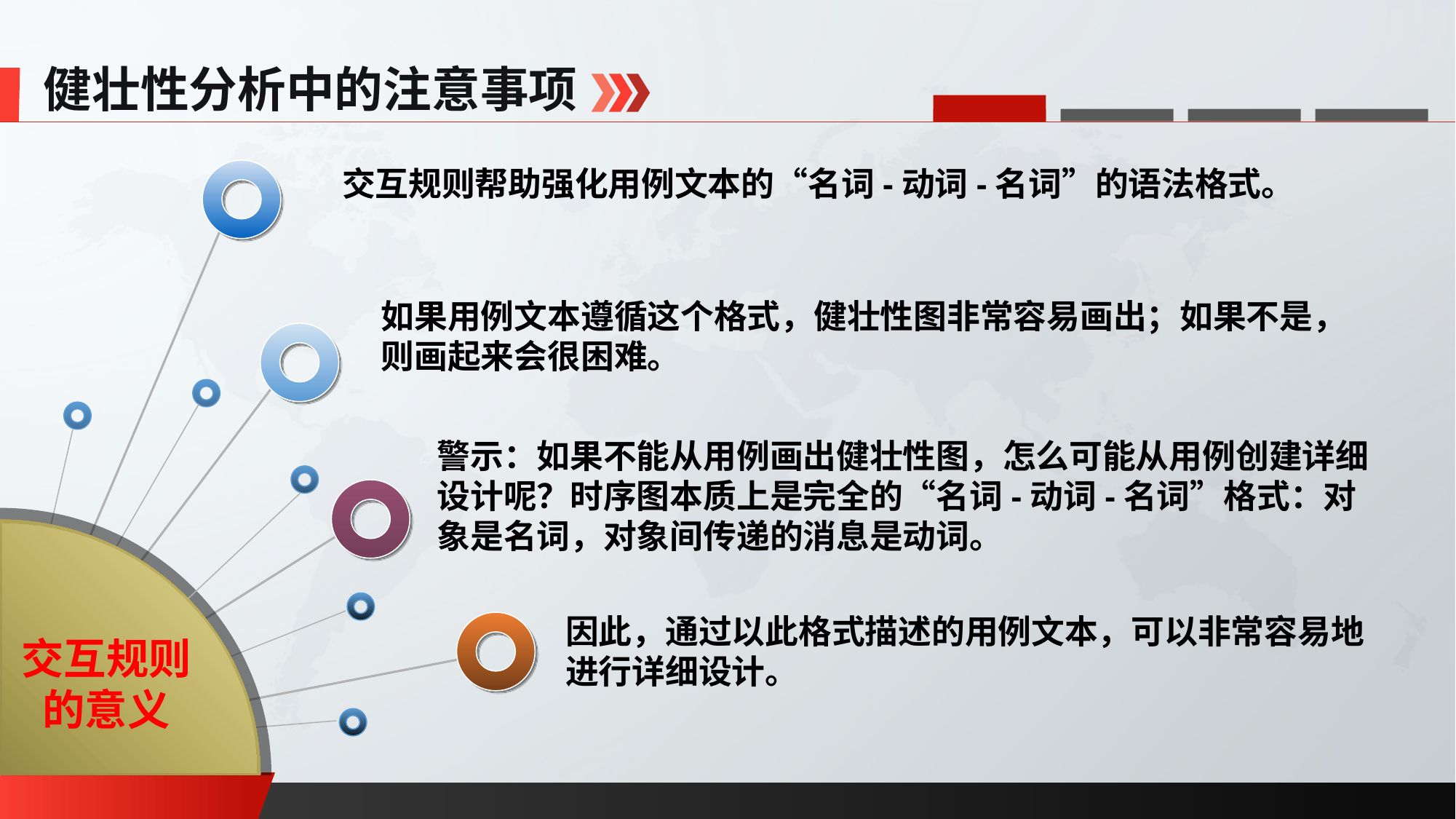

健壮性分析中的注意事项

交互规则帮助强化用例文本的“名词-动词-名词”的语法格式。

如果用例文本遵循这个格式，健壮性图非常容易画出；如果不是，则画起来会很困难。

警示：如果不能从用例画出健壮性图，怎么可能从用例创建详细设计呢？时序图本质上是完全的“名词-动词-名词”格式：对象是名词，对象间传递的消息是动词。

交互规则的意义

因此，通过以此格式描述的用例文本，可以非常容易地进行详细设计。